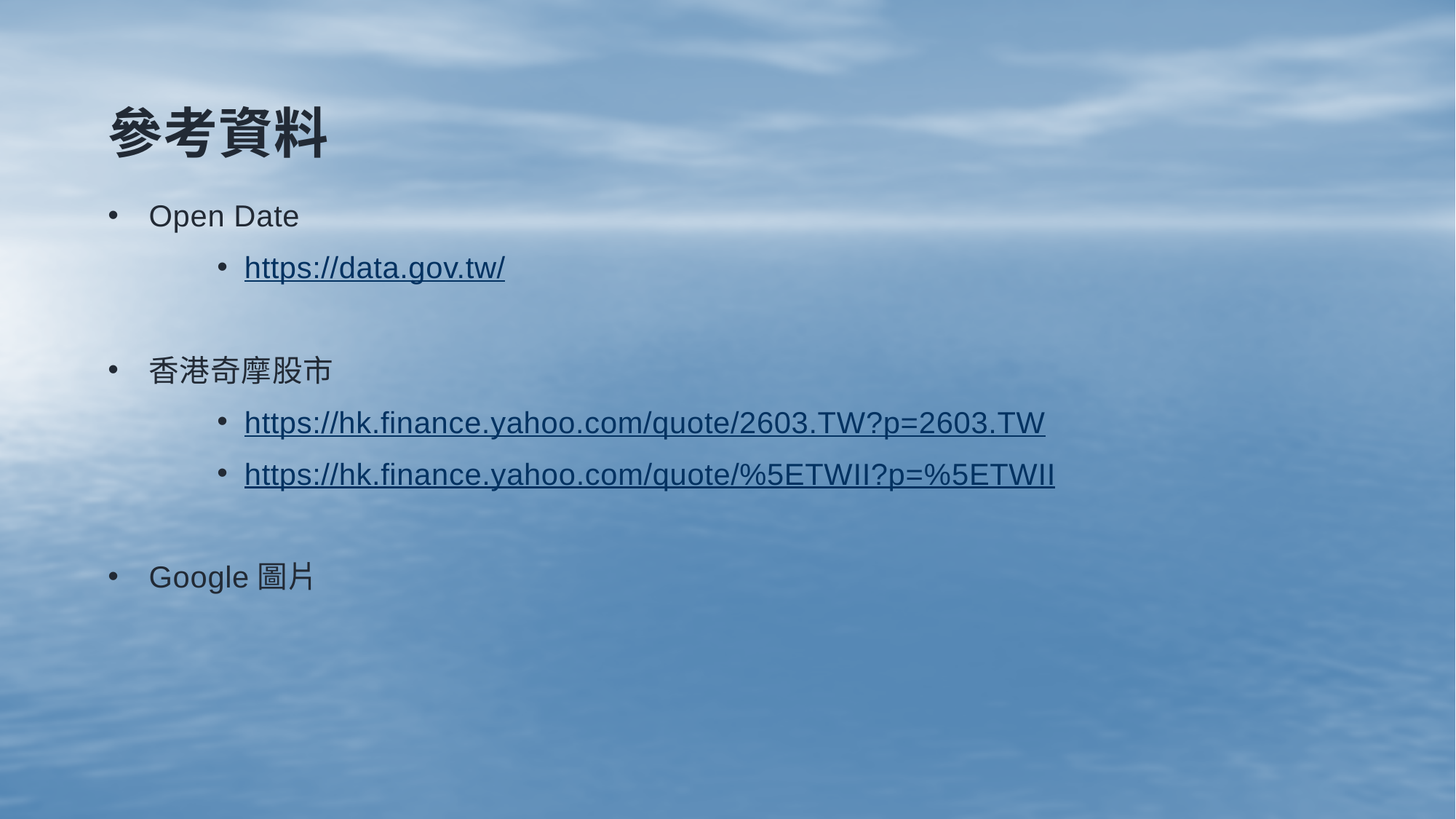

# 參考資料
Open Date
https://data.gov.tw/

香港奇摩股市
https://hk.finance.yahoo.com/quote/2603.TW?p=2603.TW
https://hk.finance.yahoo.com/quote/%5ETWII?p=%5ETWII

Google圖片